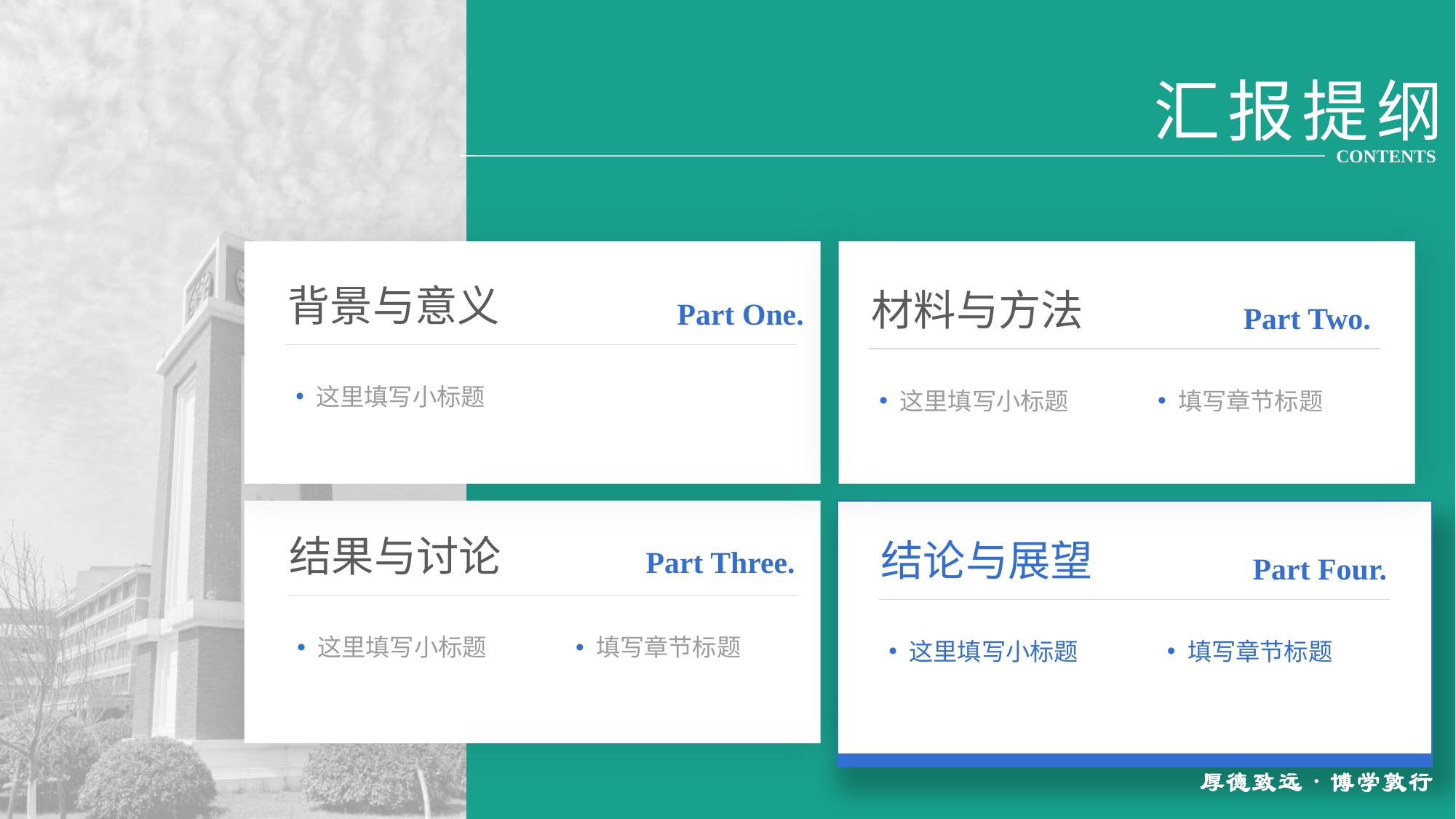

背景与意义
材料与方法
Part One.
Part Two.
这里填写小标题
这里填写小标题
填写章节标题
结果与讨论
结论与展望
Part Three.
Part Four.
这里填写小标题
填写章节标题
这里填写小标题
填写章节标题